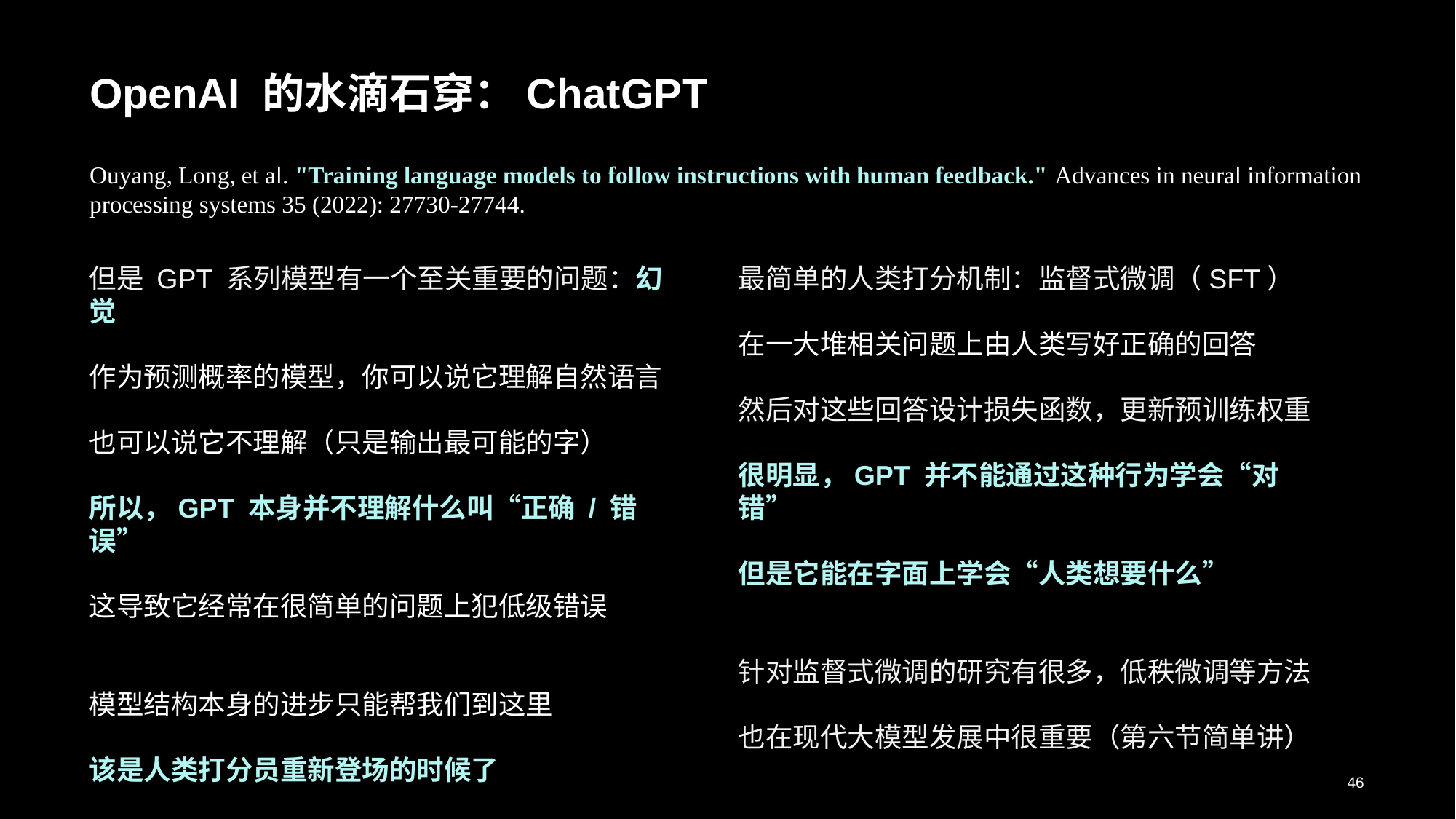

# OpenAI 的水滴石穿：ChatGPT
Ouyang, Long, et al. "Training language models to follow instructions with human feedback." Advances in neural information processing systems 35 (2022): 27730-27744.
但是 GPT 系列模型有一个至关重要的问题：幻觉

作为预测概率的模型，你可以说它理解自然语言

也可以说它不理解（只是输出最可能的字）

所以，GPT 本身并不理解什么叫“正确 / 错误”

这导致它经常在很简单的问题上犯低级错误

模型结构本身的进步只能帮我们到这里

该是人类打分员重新登场的时候了
最简单的人类打分机制：监督式微调（SFT）

在一大堆相关问题上由人类写好正确的回答

然后对这些回答设计损失函数，更新预训练权重

很明显，GPT 并不能通过这种行为学会“对错”

但是它能在字面上学会“人类想要什么”

针对监督式微调的研究有很多，低秩微调等方法

也在现代大模型发展中很重要（第六节简单讲）

46